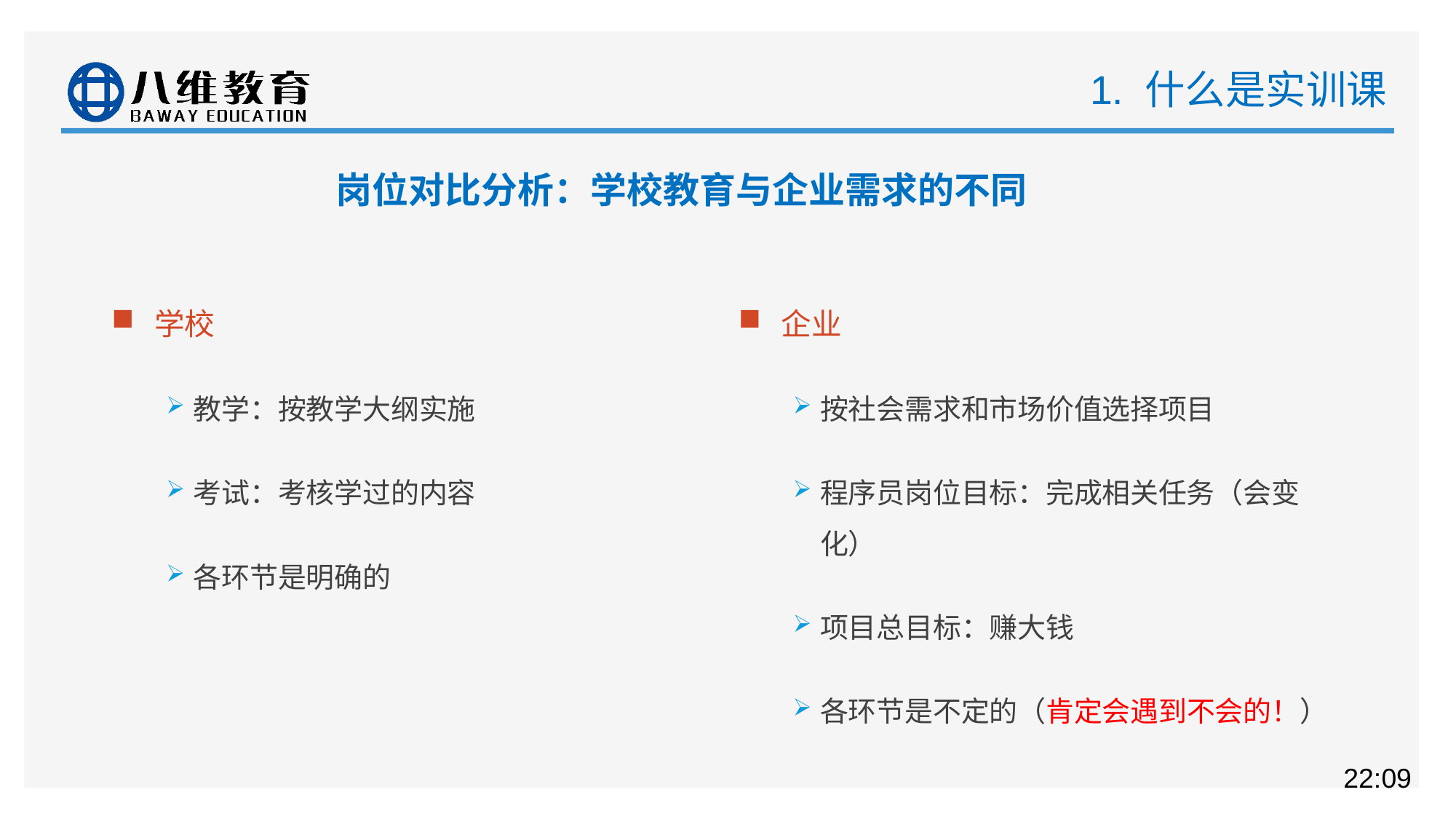

# 1. 什么是实训课
岗位对比分析：学校教育与企业需求的不同
学校
教学：按教学大纲实施
考试：考核学过的内容
各环节是明确的
企业
按社会需求和市场价值选择项目
程序员岗位目标：完成相关任务（会变化）
项目总目标：赚大钱
各环节是不定的（肯定会遇到不会的！）